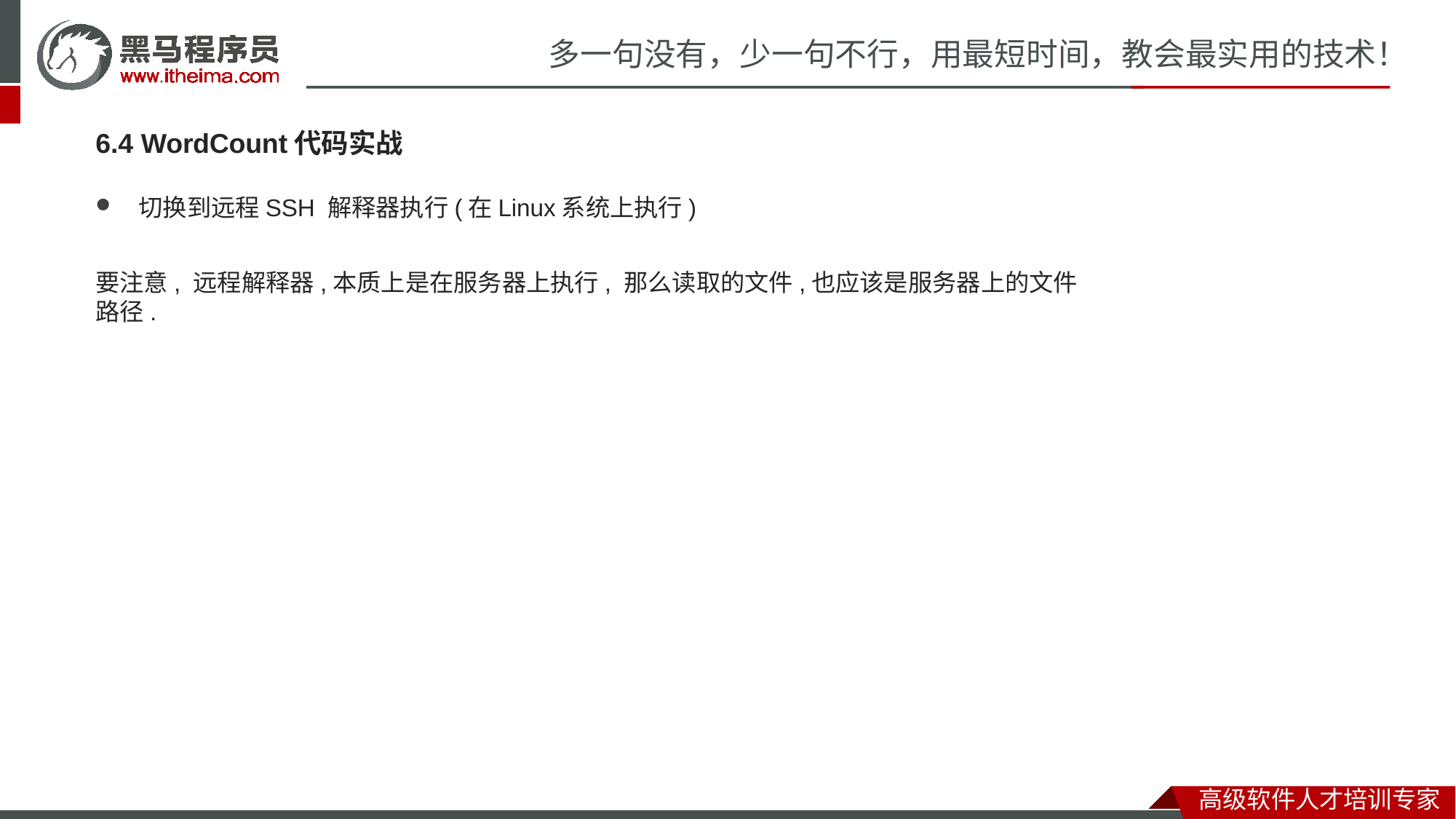

# 多一句没有，少一句不行，用最短时间，教会最实用的技术！

6.4 WordCount代码实战

切换到远程SSH 解释器执行(在Linux系统上执行)

要注意, 远程解释器,本质上是在服务器上执行, 那么读取的文件,也应该是服务器上的文件路径.
高级软件人才培训专家